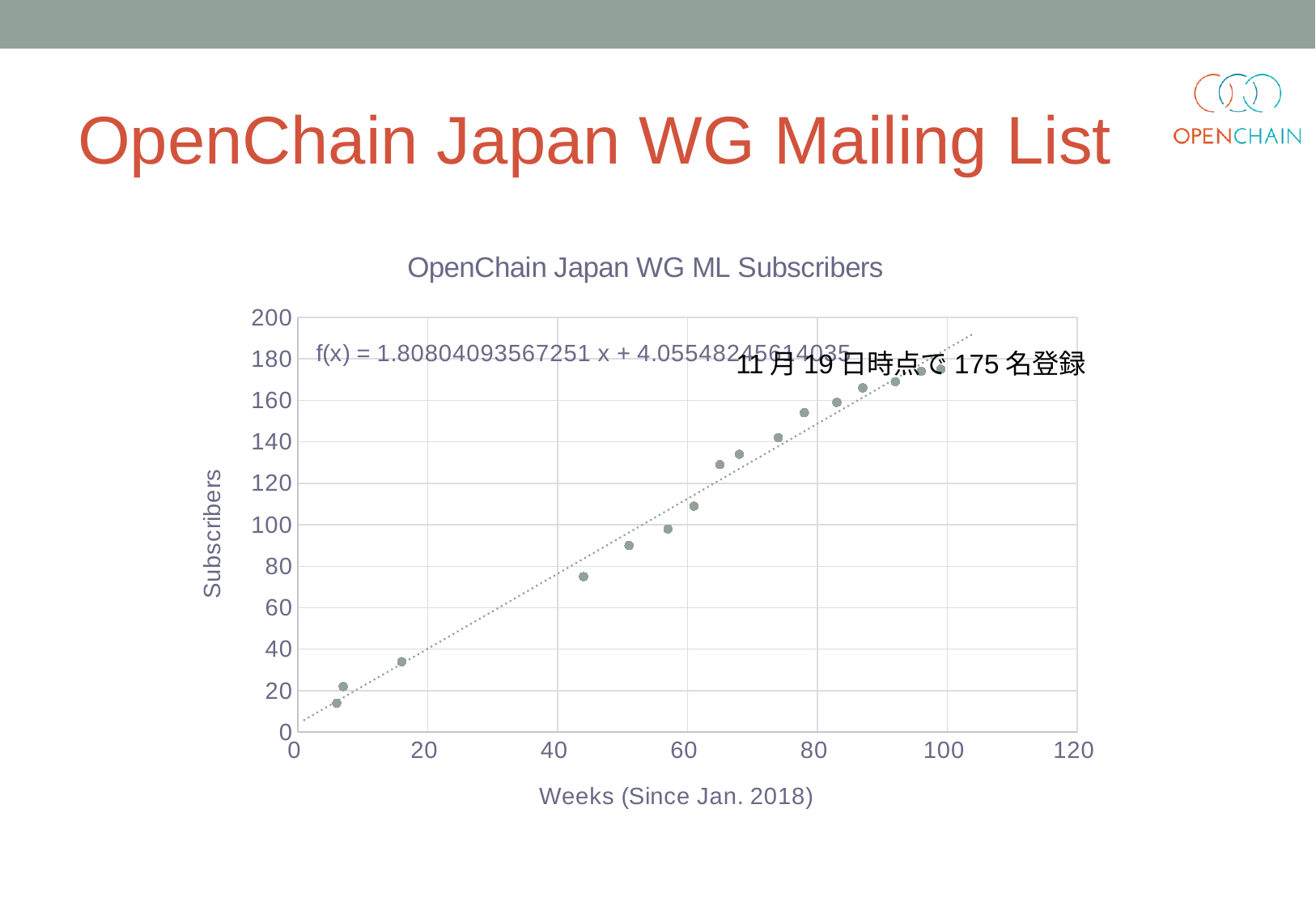

# OpenChain Japan WG Mailing List

### Chart: OpenChain Japan WG ML Subscribers

| Category |  |
|---|---|
11月19日時点で175名登録